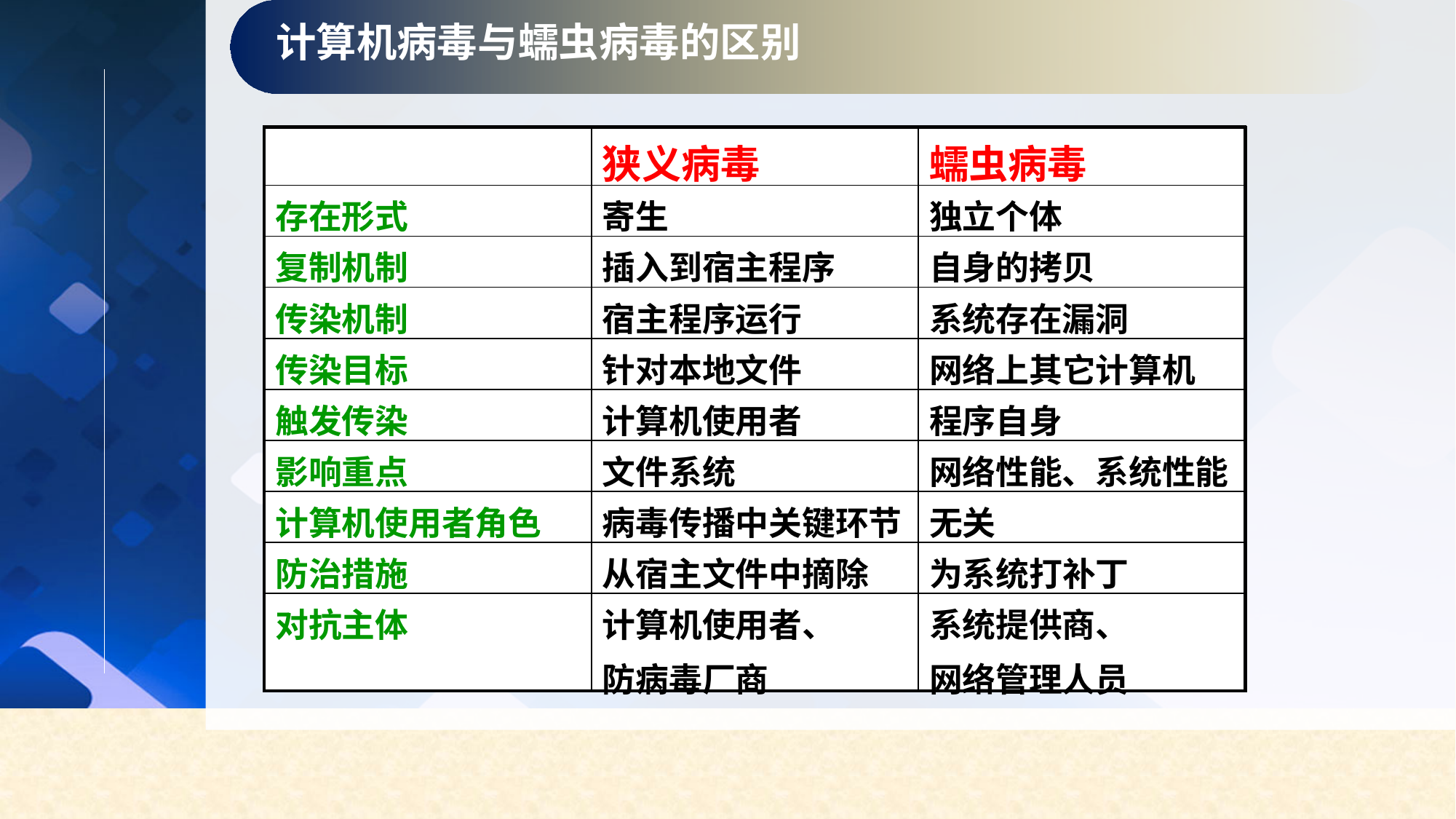

计算机病毒与蠕虫病毒的区别
|  | 狭义病毒 | 蠕虫病毒 |
| --- | --- | --- |
| 存在形式 | 寄生 | 独立个体 |
| 复制机制 | 插入到宿主程序 | 自身的拷贝 |
| 传染机制 | 宿主程序运行 | 系统存在漏洞 |
| 传染目标 | 针对本地文件 | 网络上其它计算机 |
| 触发传染 | 计算机使用者 | 程序自身 |
| 影响重点 | 文件系统 | 网络性能、系统性能 |
| 计算机使用者角色 | 病毒传播中关键环节 | 无关 |
| 防治措施 | 从宿主文件中摘除 | 为系统打补丁 |
| 对抗主体 | 计算机使用者、 防病毒厂商 | 系统提供商、 网络管理人员 |